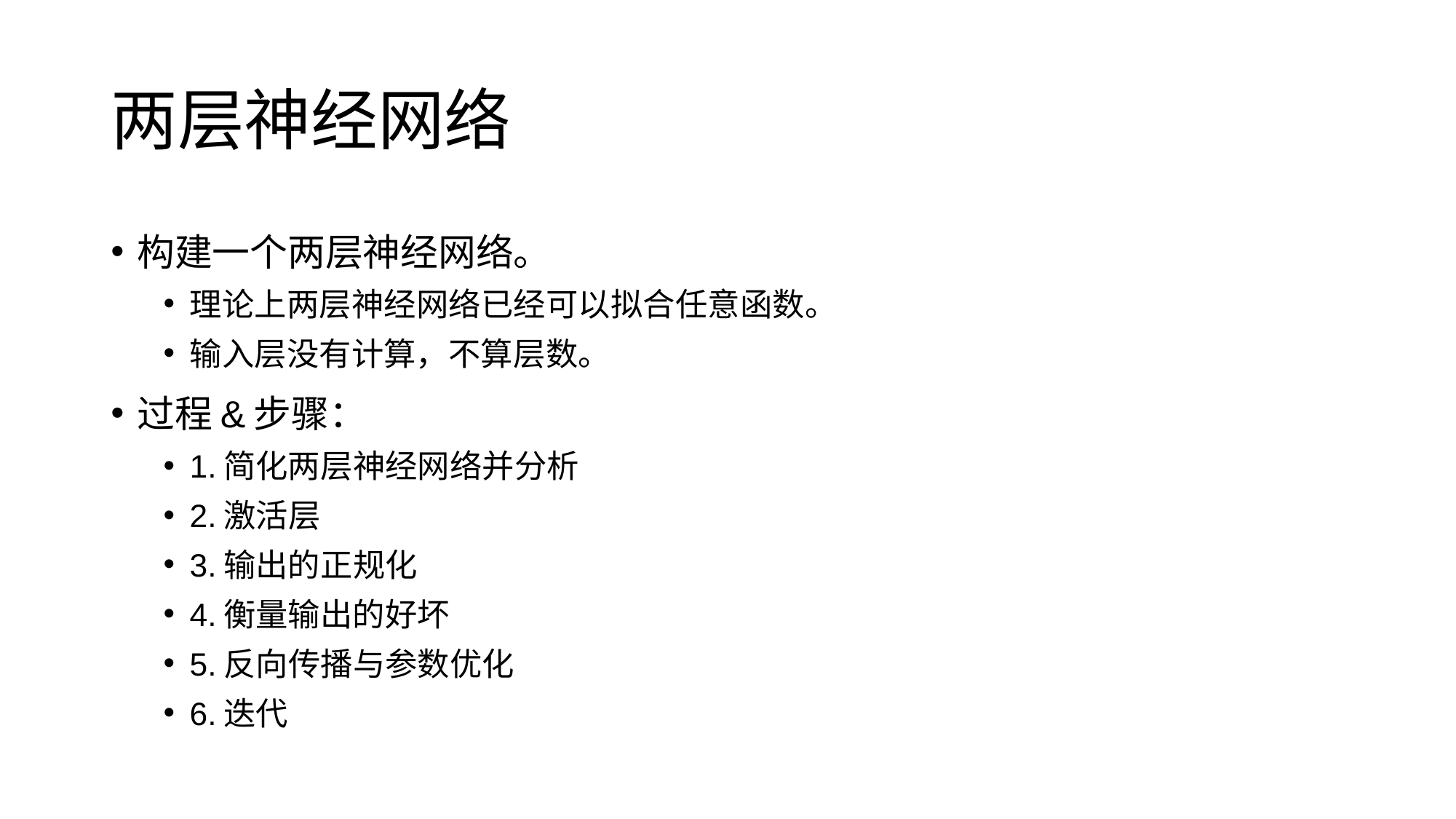

# 两层神经网络
构建一个两层神经网络。
理论上两层神经网络已经可以拟合任意函数。
输入层没有计算，不算层数。
过程&步骤：
1.简化两层神经网络并分析
2.激活层
3.输出的正规化
4.衡量输出的好坏
5.反向传播与参数优化
6.迭代